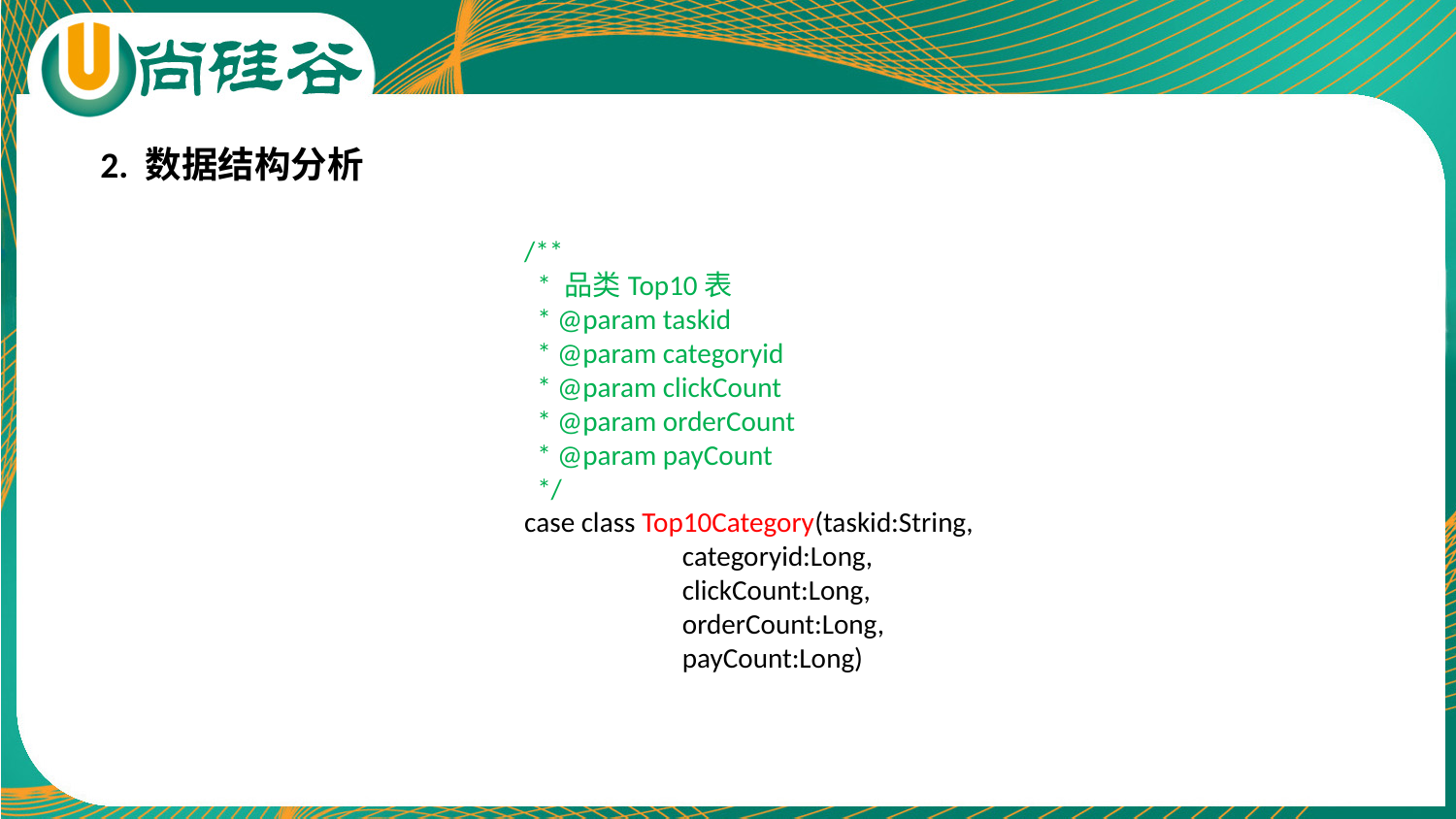

2. 数据结构分析
/**
  * 品类Top10表
  * @param taskid
  * @param categoryid
  * @param clickCount
  * @param orderCount
  * @param payCount
  */
case class Top10Category(taskid:String,
                         categoryid:Long,
                         clickCount:Long,
                         orderCount:Long,
                         payCount:Long)